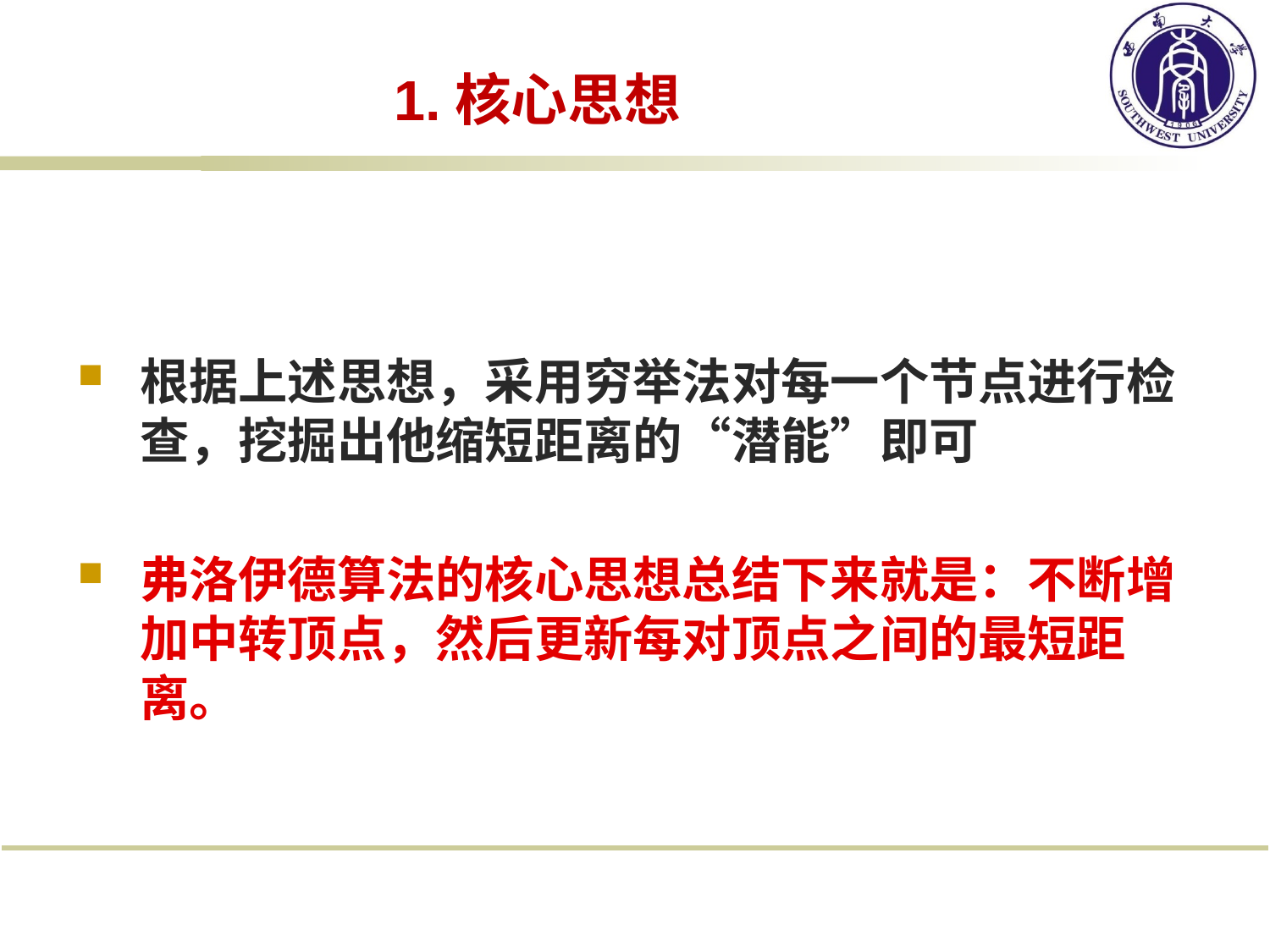

# 1.核心思想

根据上述思想，采用穷举法对每一个节点进行检查，挖掘出他缩短距离的“潜能”即可

弗洛伊德算法的核心思想总结下来就是：不断增加中转顶点，然后更新每对顶点之间的最短距离。

4